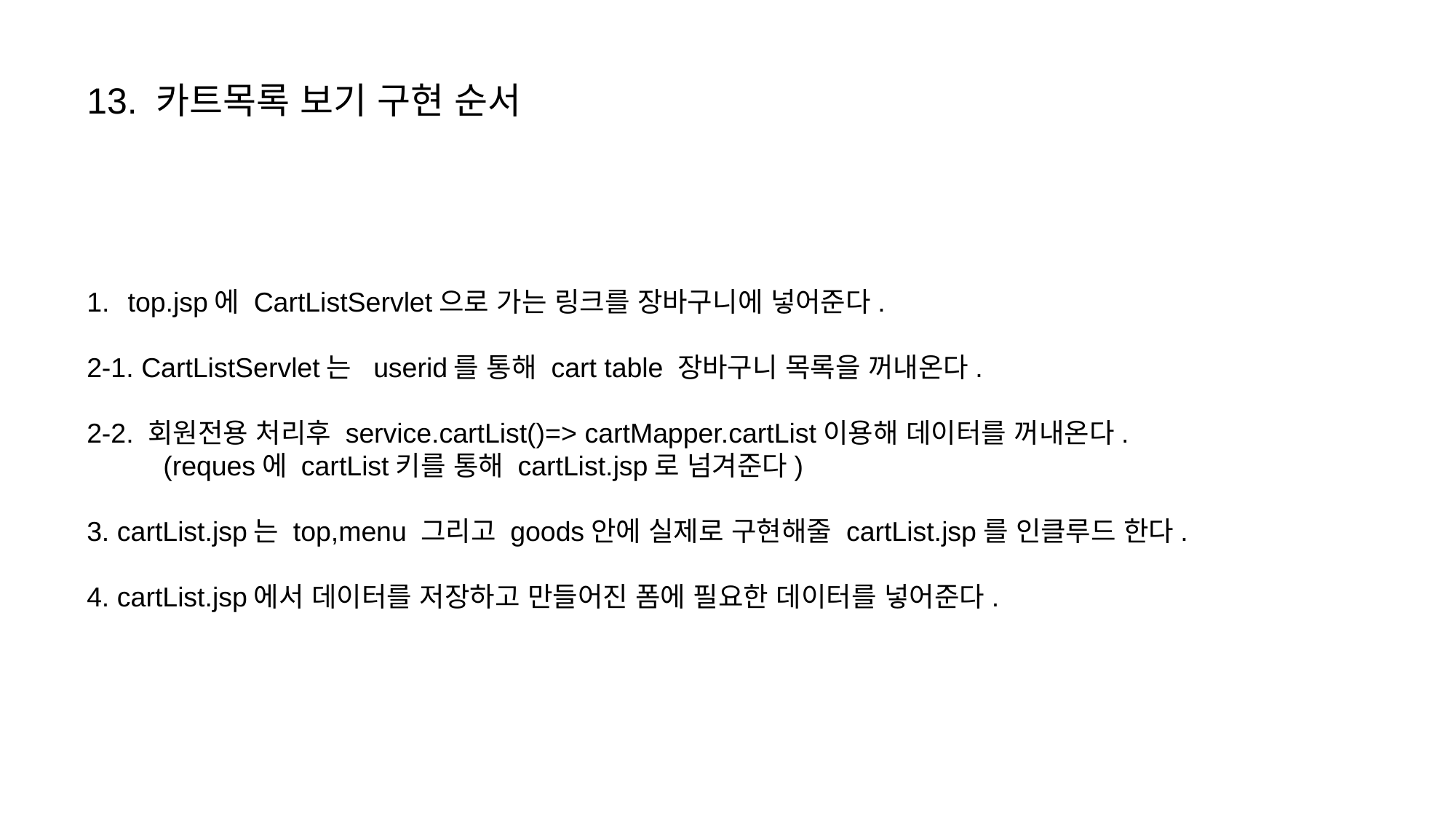

13. 카트목록 보기 구현 순서

top.jsp에 CartListServlet으로 가는 링크를 장바구니에 넣어준다.

2-1. CartListServlet는  userid를 통해 cart table 장바구니 목록을 꺼내온다.

2-2. 회원전용 처리후 service.cartList()=> cartMapper.cartList이용해 데이터를 꺼내온다.
          (reques에 cartList키를 통해 cartList.jsp로 넘겨준다)

3. cartList.jsp는 top,menu 그리고 goods안에 실제로 구현해줄 cartList.jsp를 인클루드 한다.

4. cartList.jsp에서 데이터를 저장하고 만들어진 폼에 필요한 데이터를 넣어준다.